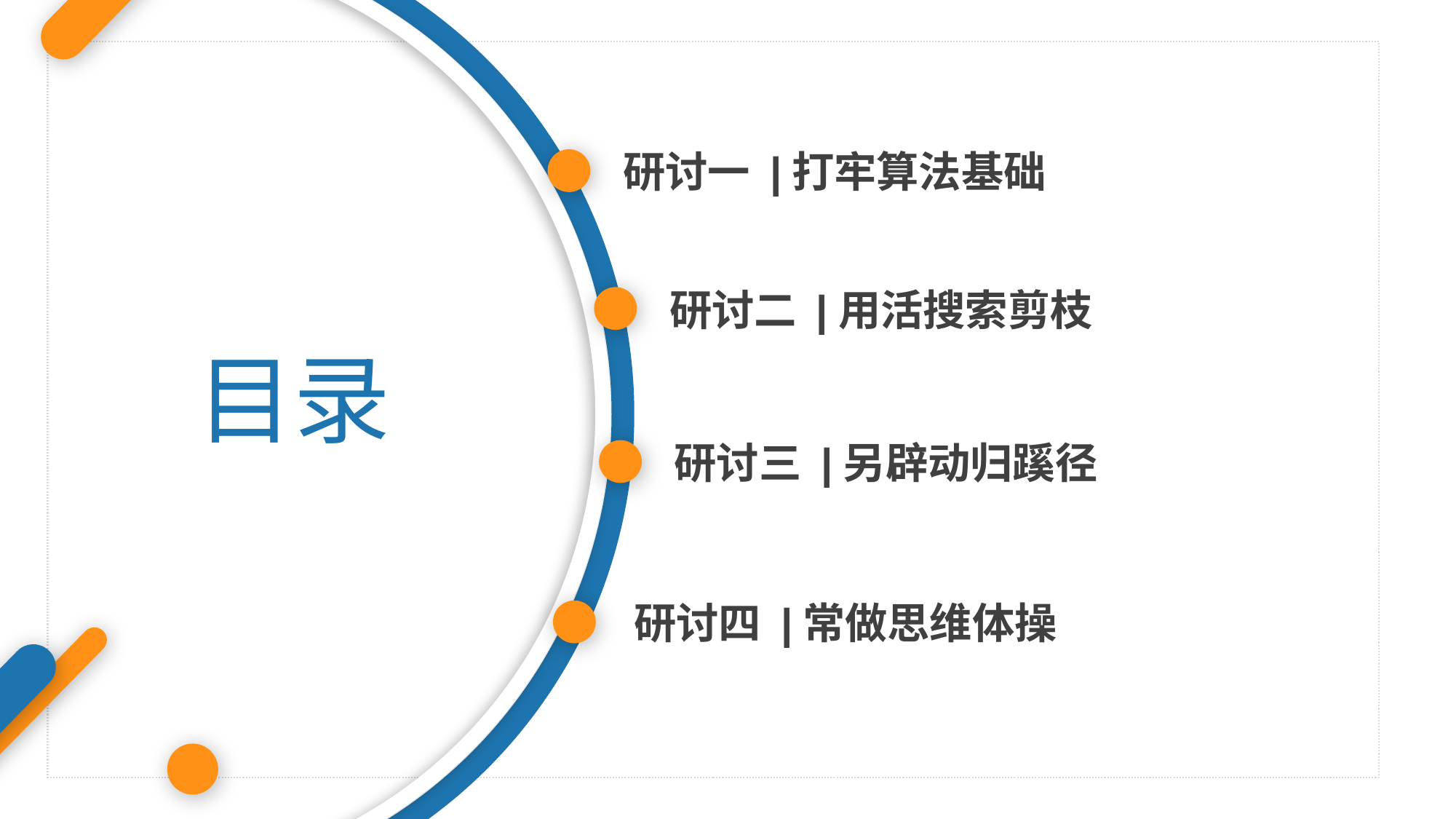

研讨一 |打牢算法基础

研讨二 |用活搜索剪枝

目录
研讨三 |另辟动归蹊径

研讨四 |常做思维体操